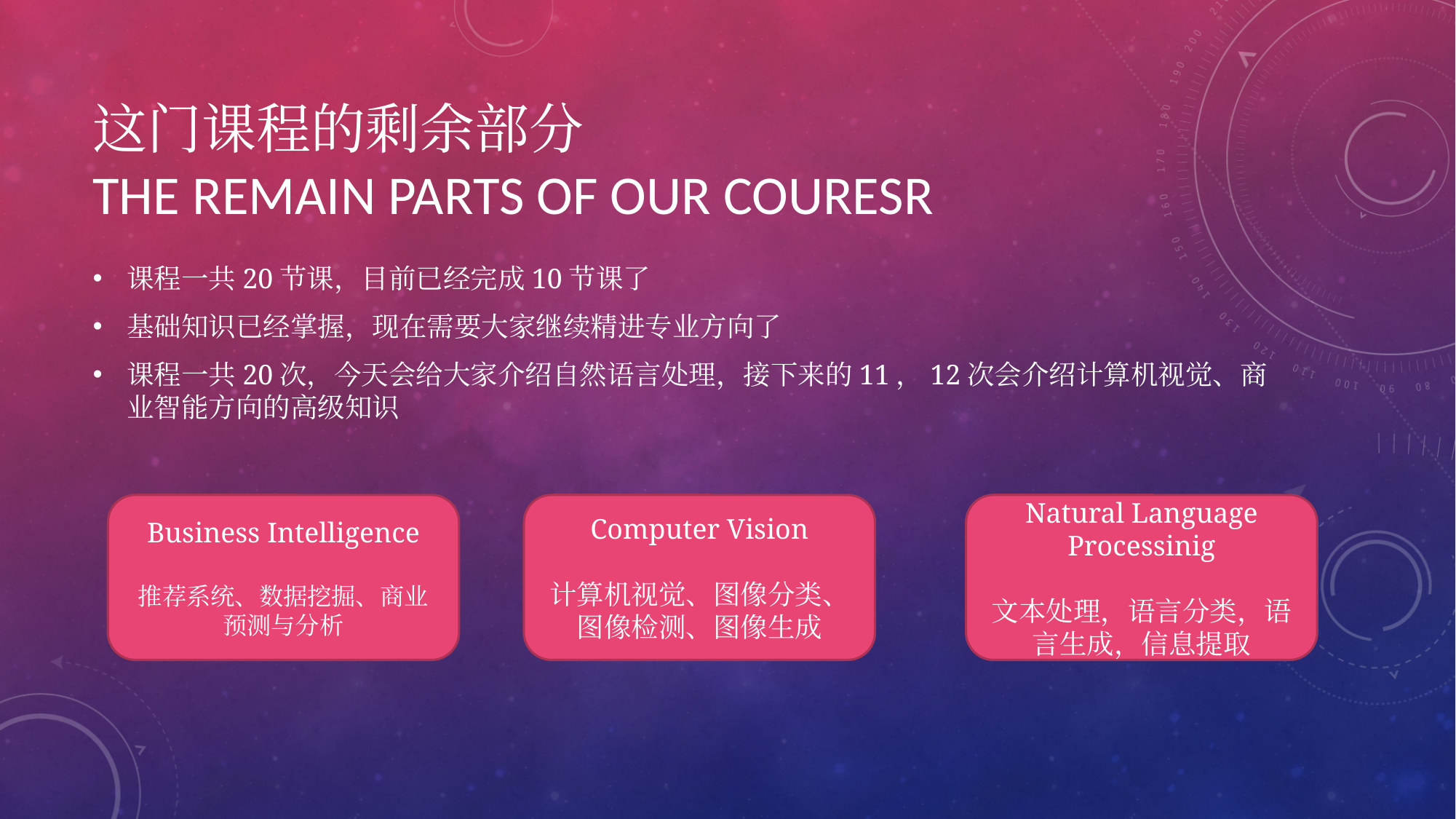

# 这门课程的剩余部分 The remain parts of our couresr
课程一共20节课，目前已经完成10节课了
基础知识已经掌握，现在需要大家继续精进专业方向了
课程一共20次，今天会给大家介绍自然语言处理，接下来的11，12次会介绍计算机视觉、商业智能方向的高级知识

Business Intelligence

推荐系统、数据挖掘、商业预测与分析
Computer Vision

计算机视觉、图像分类、图像检测、图像生成
Natural Language Processinig

文本处理，语言分类，语言生成，信息提取